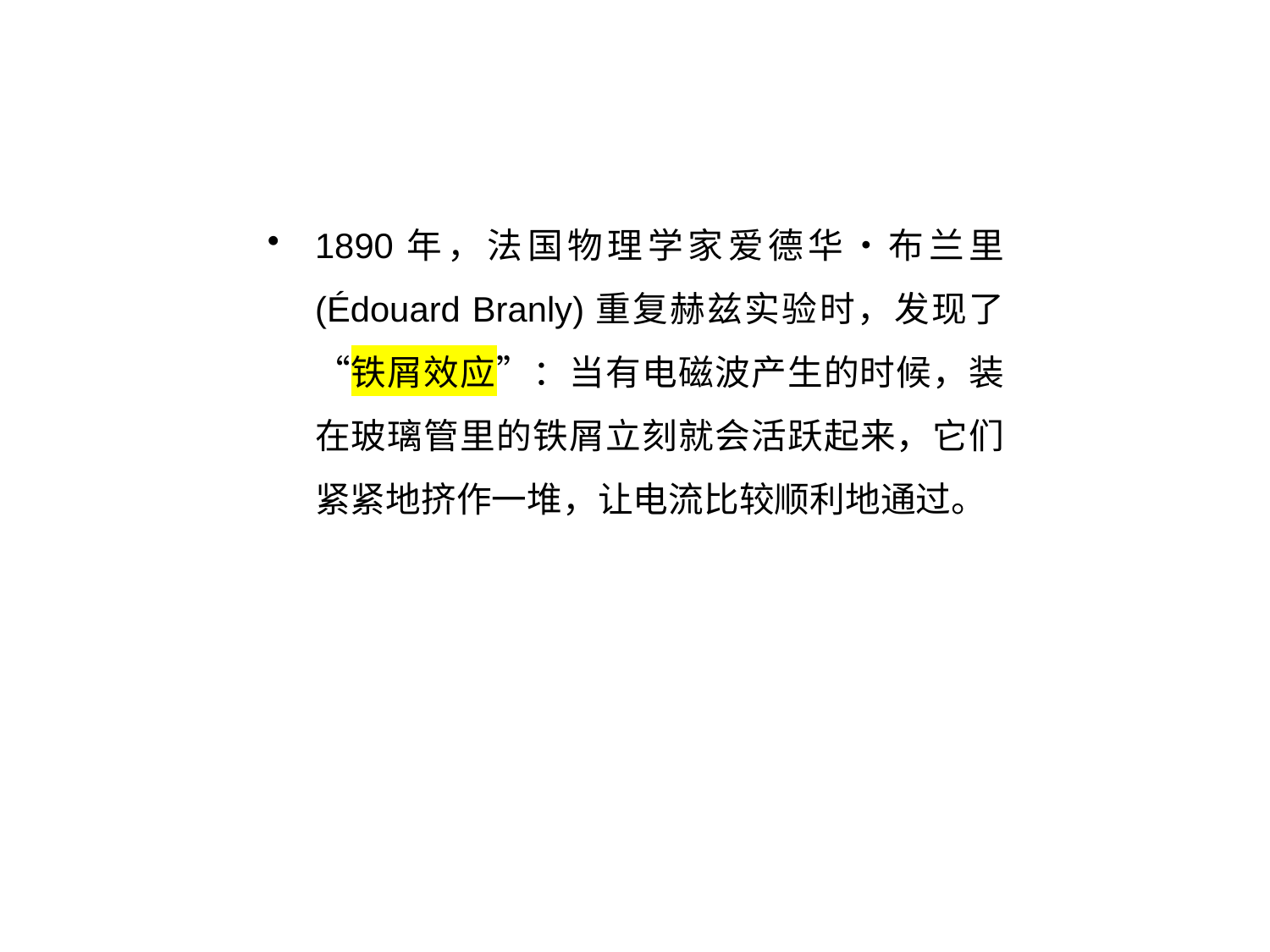

1890年，法国物理学家爱德华•布兰里 (Édouard Branly)重复赫兹实验时，发现了“铁屑效应”：当有电磁波产生的时候，装在玻璃管里的铁屑立刻就会活跃起来，它们紧紧地挤作一堆，让电流比较顺利地通过。